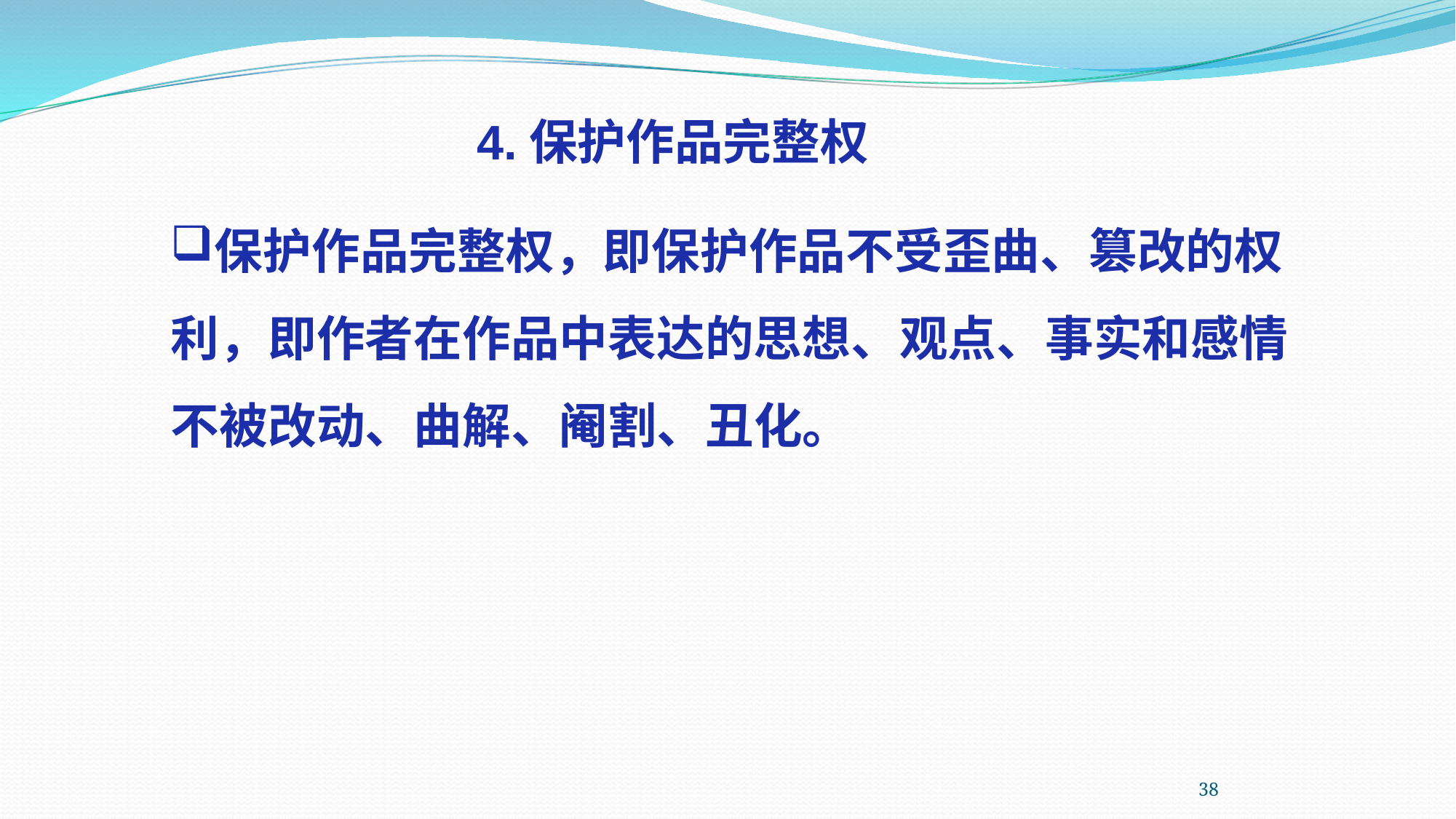

4.保护作品完整权
保护作品完整权，即保护作品不受歪曲、篡改的权利，即作者在作品中表达的思想、观点、事实和感情不被改动、曲解、阉割、丑化。
38